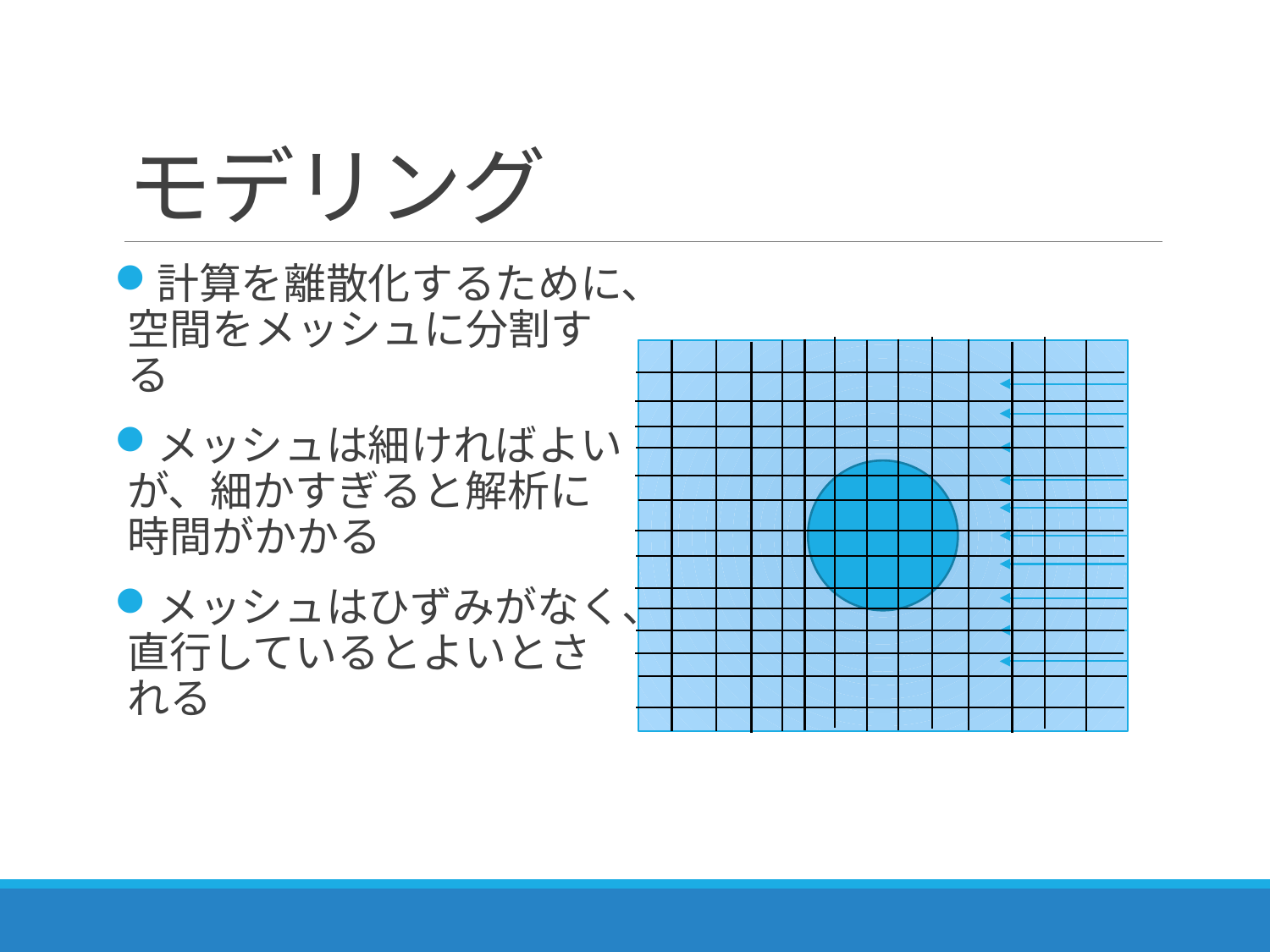

# モデリング
計算を離散化するために、空間をメッシュに分割する
メッシュは細ければよいが、細かすぎると解析に時間がかかる
メッシュはひずみがなく、直行しているとよいとされる